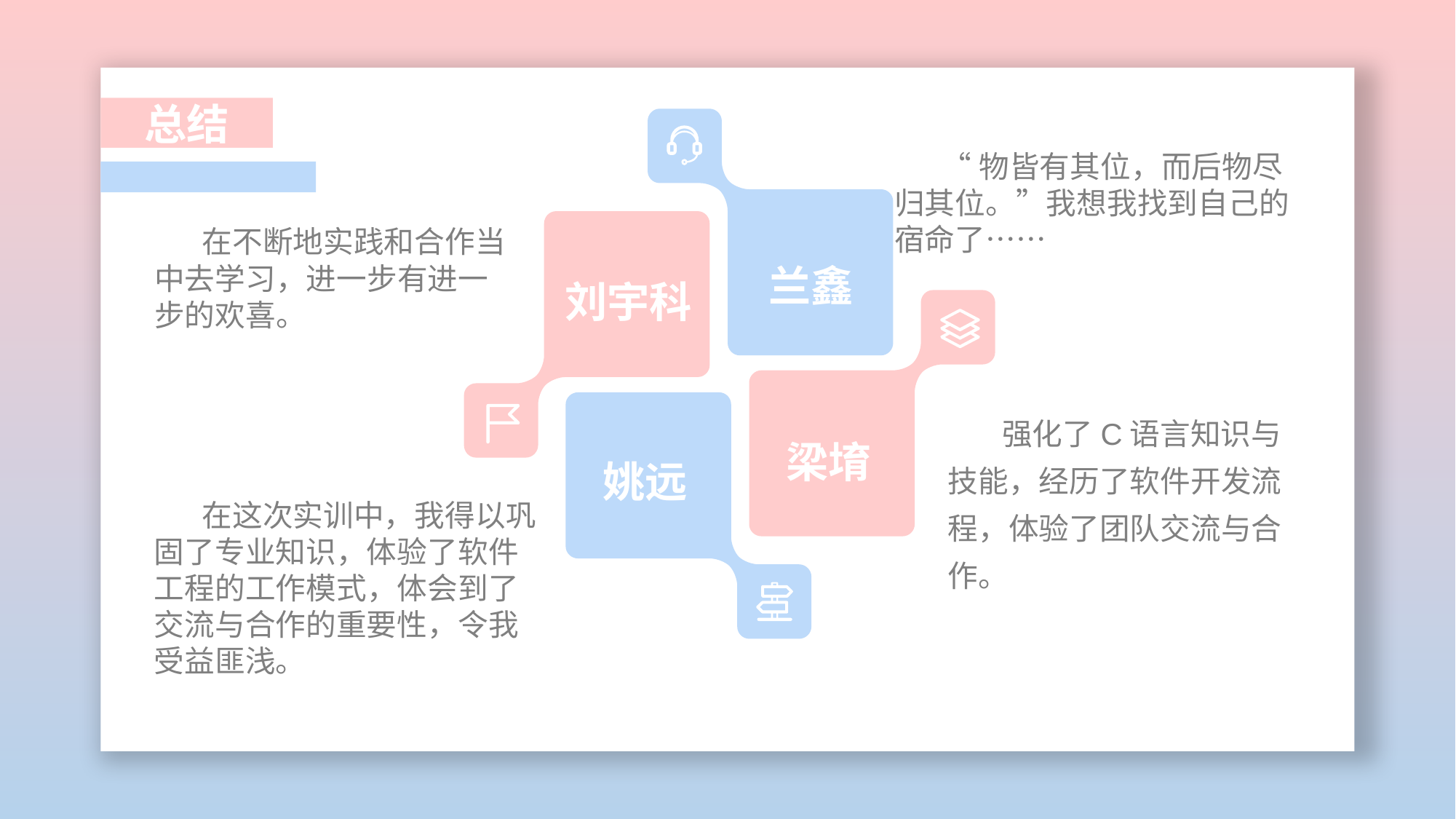

x
总结

       “物皆有其位，而后物尽归其位。”我想我找到自己的宿命了……

      在不断地实践和合作当中去学习，进一步有进一步的欢喜。

兰鑫
刘宇科

       强化了C语言知识与技能，经历了软件开发流程，体验了团队交流与合作。
梁堉
姚远
      在这次实训中，我得以巩固了专业知识，体验了软件工程的工作模式，体会到了交流与合作的重要性，令我受益匪浅。